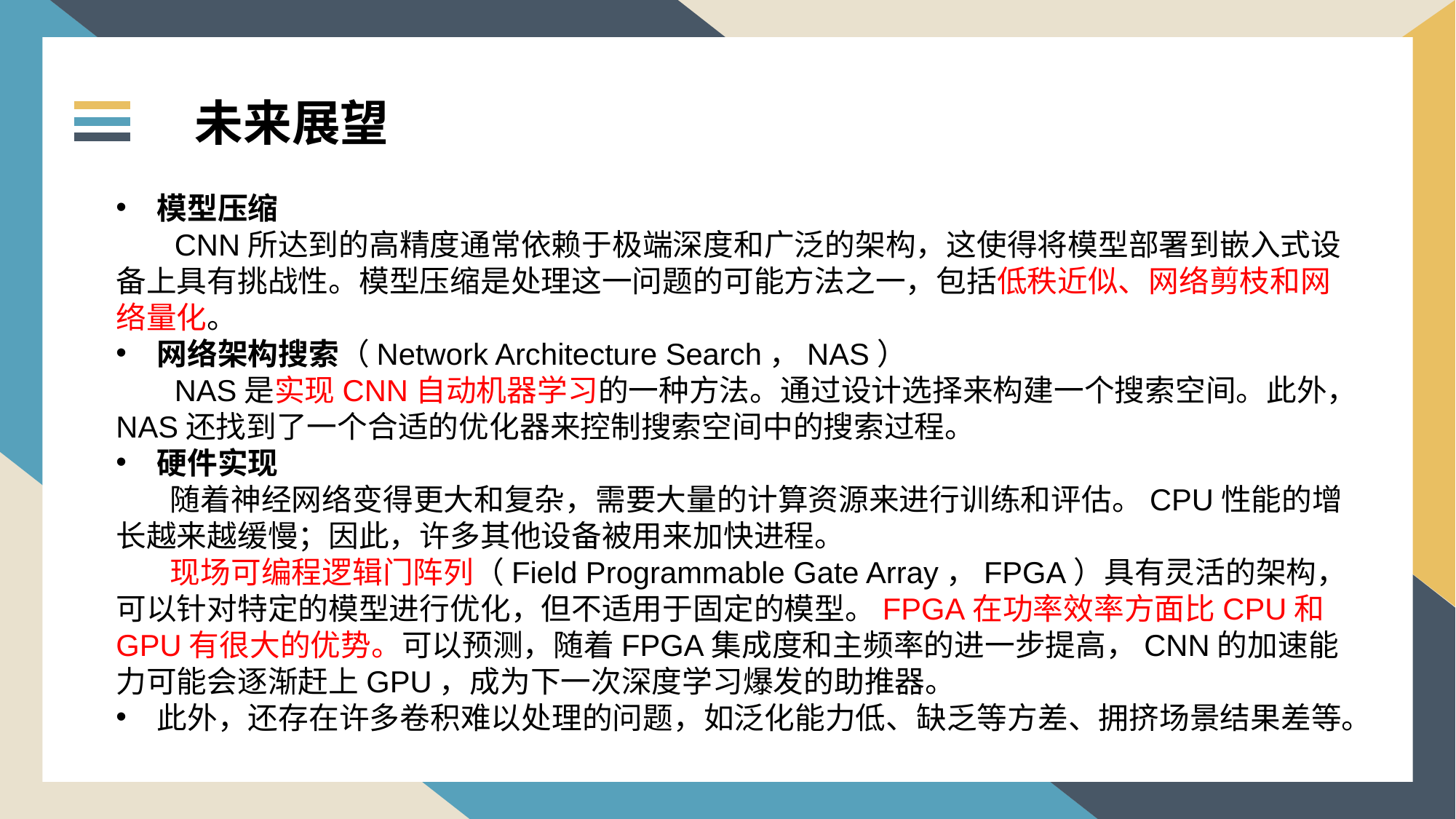

未来展望
模型压缩
       CNN所达到的高精度通常依赖于极端深度和广泛的架构，这使得将模型部署到嵌入式设备上具有挑战性。模型压缩是处理这一问题的可能方法之一，包括低秩近似、网络剪枝和网络量化。
网络架构搜索（Network Architecture Search，NAS）
       NAS是实现CNN自动机器学习的一种方法。通过设计选择来构建一个搜索空间。此外，NAS还找到了一个合适的优化器来控制搜索空间中的搜索过程。
硬件实现
       随着神经网络变得更大和复杂，需要大量的计算资源来进行训练和评估。CPU性能的增长越来越缓慢；因此，许多其他设备被用来加快进程。
       现场可编程逻辑门阵列（Field Programmable Gate Array，FPGA）具有灵活的架构，可以针对特定的模型进行优化，但不适用于固定的模型。FPGA在功率效率方面比CPU和GPU有很大的优势。可以预测，随着FPGA集成度和主频率的进一步提高，CNN的加速能力可能会逐渐赶上GPU，成为下一次深度学习爆发的助推器。
此外，还存在许多卷积难以处理的问题，如泛化能力低、缺乏等方差、拥挤场景结果差等。
39